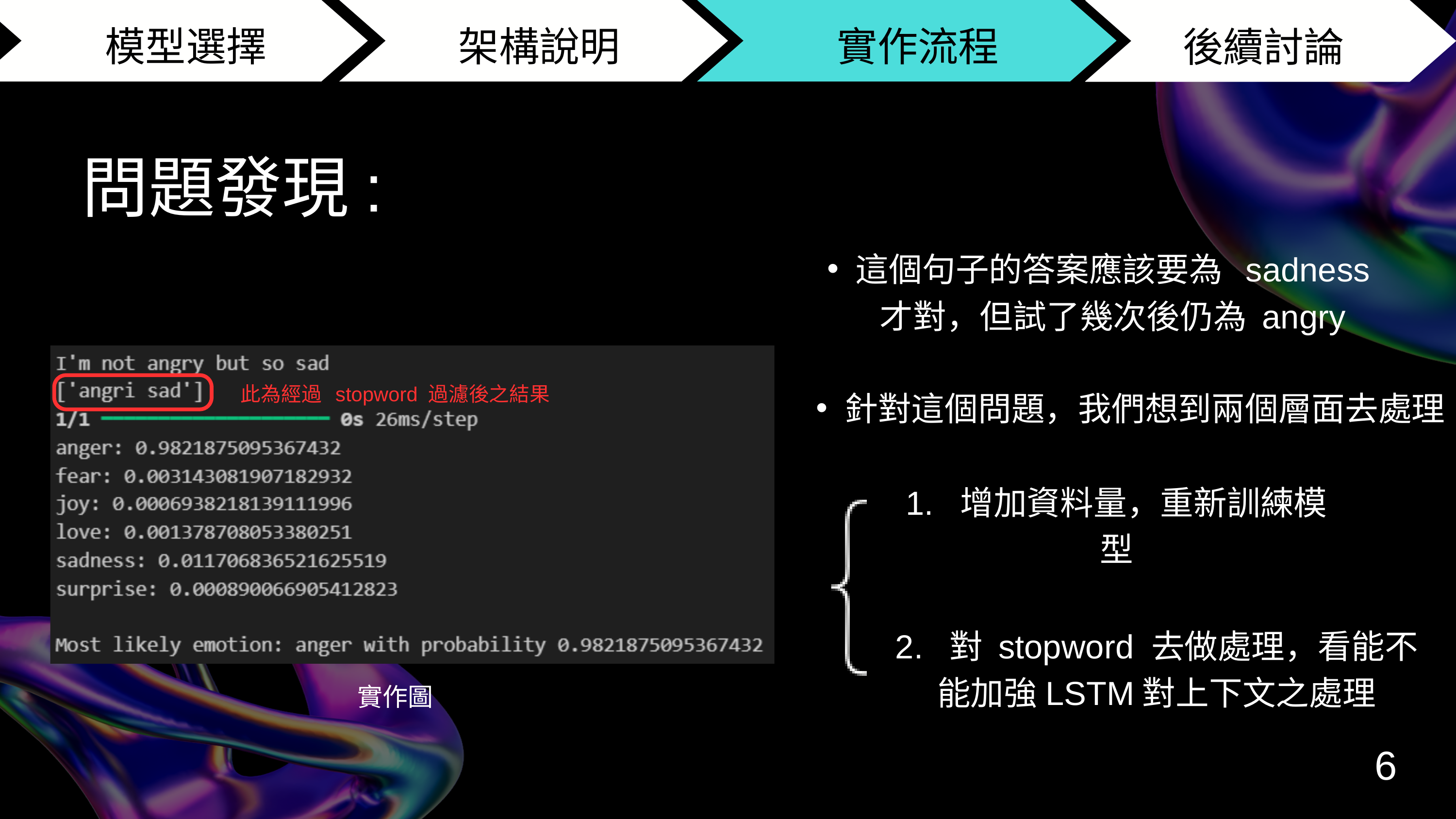

模型選擇

架構說明

 實作流程

結論

後續討論
問題發現:
這個句子的答案應該要為  sadness 才對，但試了幾次後仍為 angry

此為經過  stopword 過濾後之結果
針對這個問題，我們想到兩個層面去處理

1.  增加資料量，重新訓練模型

2.  對 stopword 去做處理，看能不能加強LSTM對上下文之處理
實作圖
6